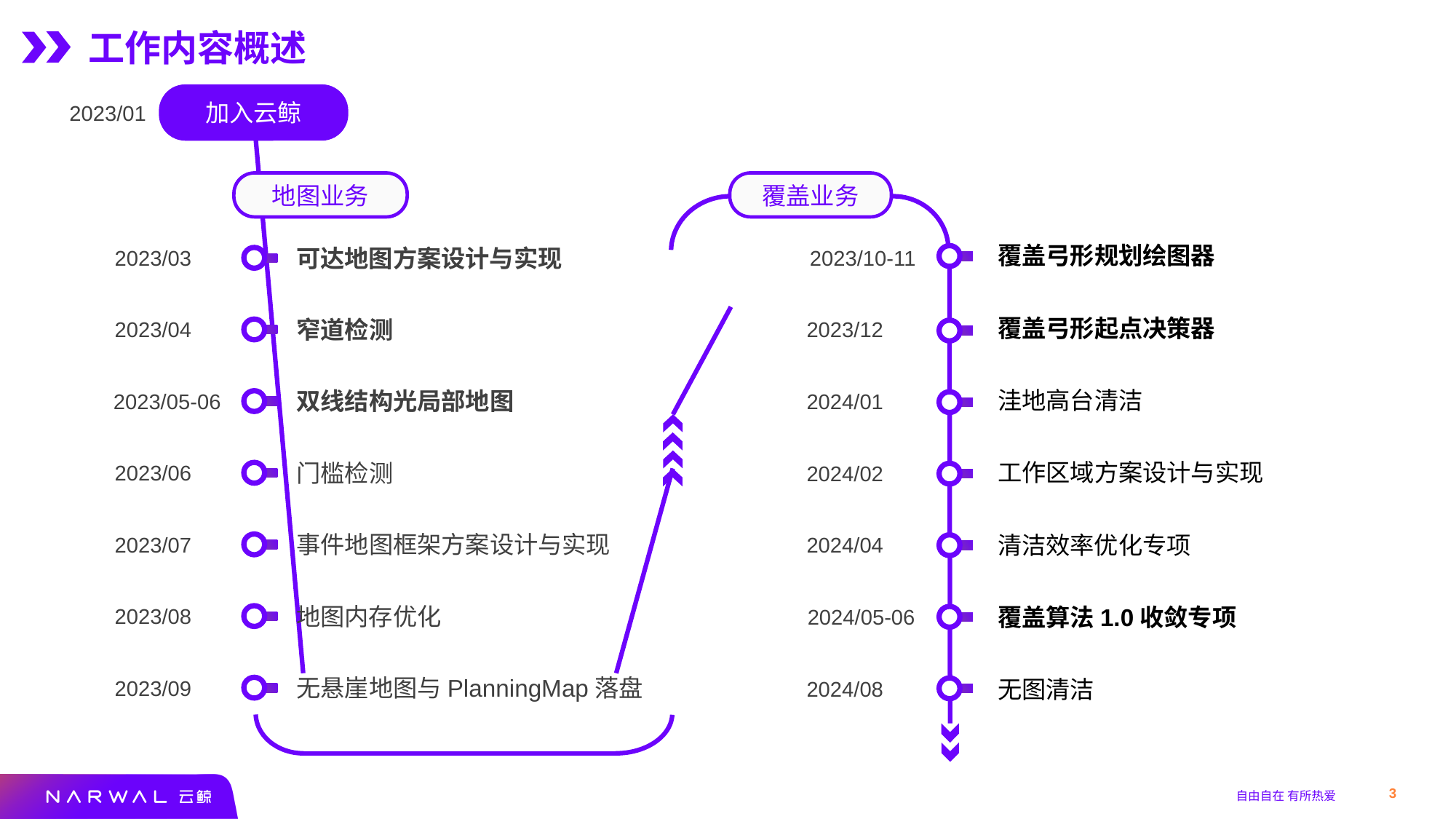

工作内容概述

加入云鲸

2023/01
地图业务
覆盖业务

覆盖弓形规划绘图器
2023/10-11

覆盖弓形起点决策器
2023/12

洼地高台清洁
2024/01

工作区域方案设计与实现
2024/02

清洁效率优化专项
2024/04

覆盖算法1.0收敛专项
2024/05-06

无图清洁
2024/08

可达地图方案设计与实现
2023/03

窄道检测
2023/04

双线结构光局部地图
2023/05-06

门槛检测
2023/06

事件地图框架方案设计与实现
2023/07

地图内存优化
2023/08

无悬崖地图与PlanningMap落盘
2023/09